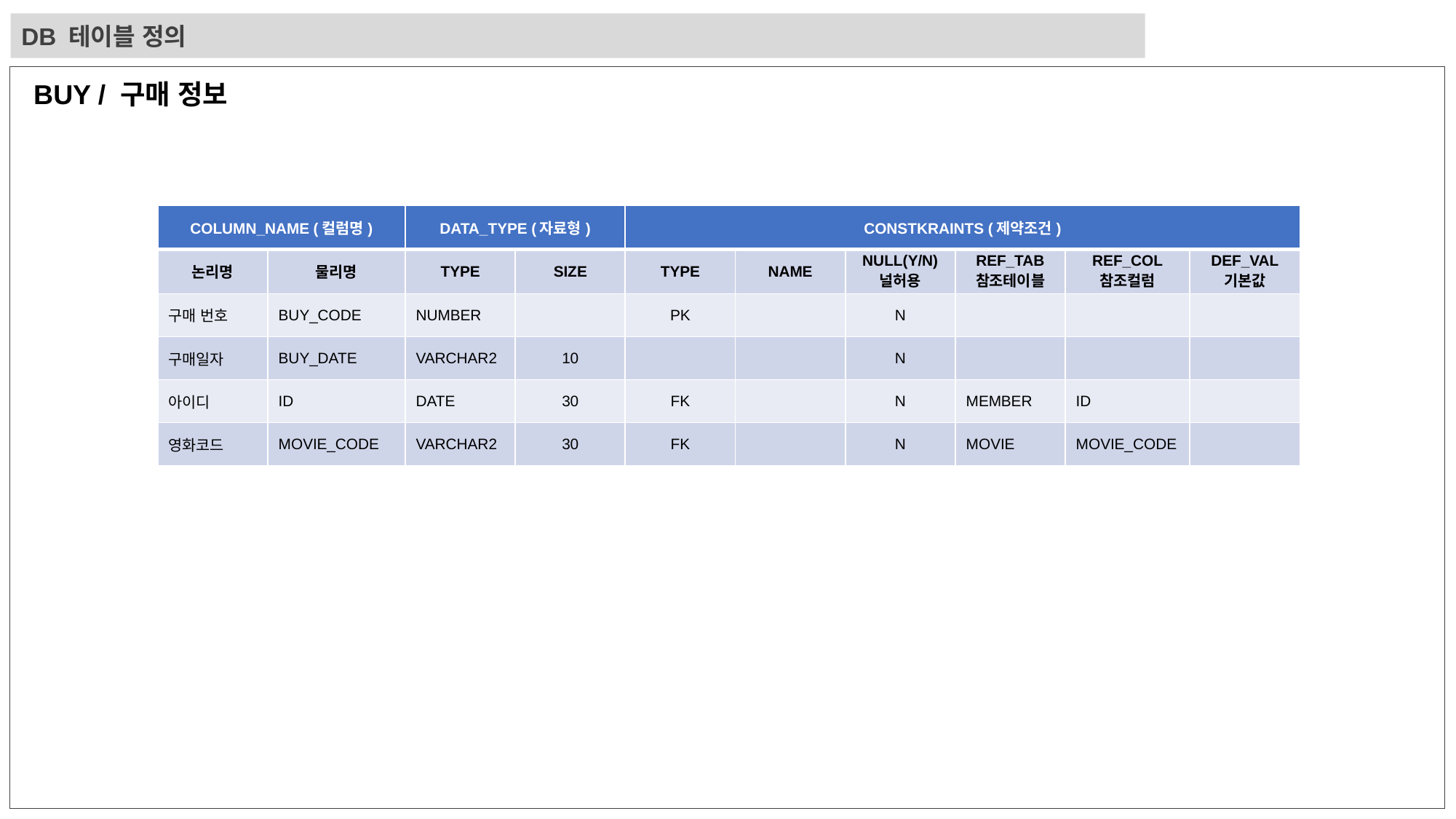

DB 테이블 정의

BUY / 구매 정보
| COLUMN\_NAME (컬럼명) |  | DATA\_TYPE (자료형) |  | CONSTKRAINTS (제약조건) |  |  |  |  |  |
| --- | --- | --- | --- | --- | --- | --- | --- | --- | --- |
| 논리명 | 물리명 | TYPE | SIZE | TYPE | NAME | NULL(Y/N) 널허용 | REF\_TAB 참조테이블 | REF\_COL 참조컬럼 | DEF\_VAL 기본값 |
| 구매 번호 | BUY\_CODE | NUMBER |  | PK |  | N |  |  |  |
| 구매일자 | BUY\_DATE | VARCHAR2 | 10 |  |  | N |  |  |  |
| 아이디 | ID | DATE | 30 | FK |  | N | MEMBER | ID |  |
| 영화코드 | MOVIE\_CODE | VARCHAR2 | 30 | FK |  | N | MOVIE | MOVIE\_CODE |  |